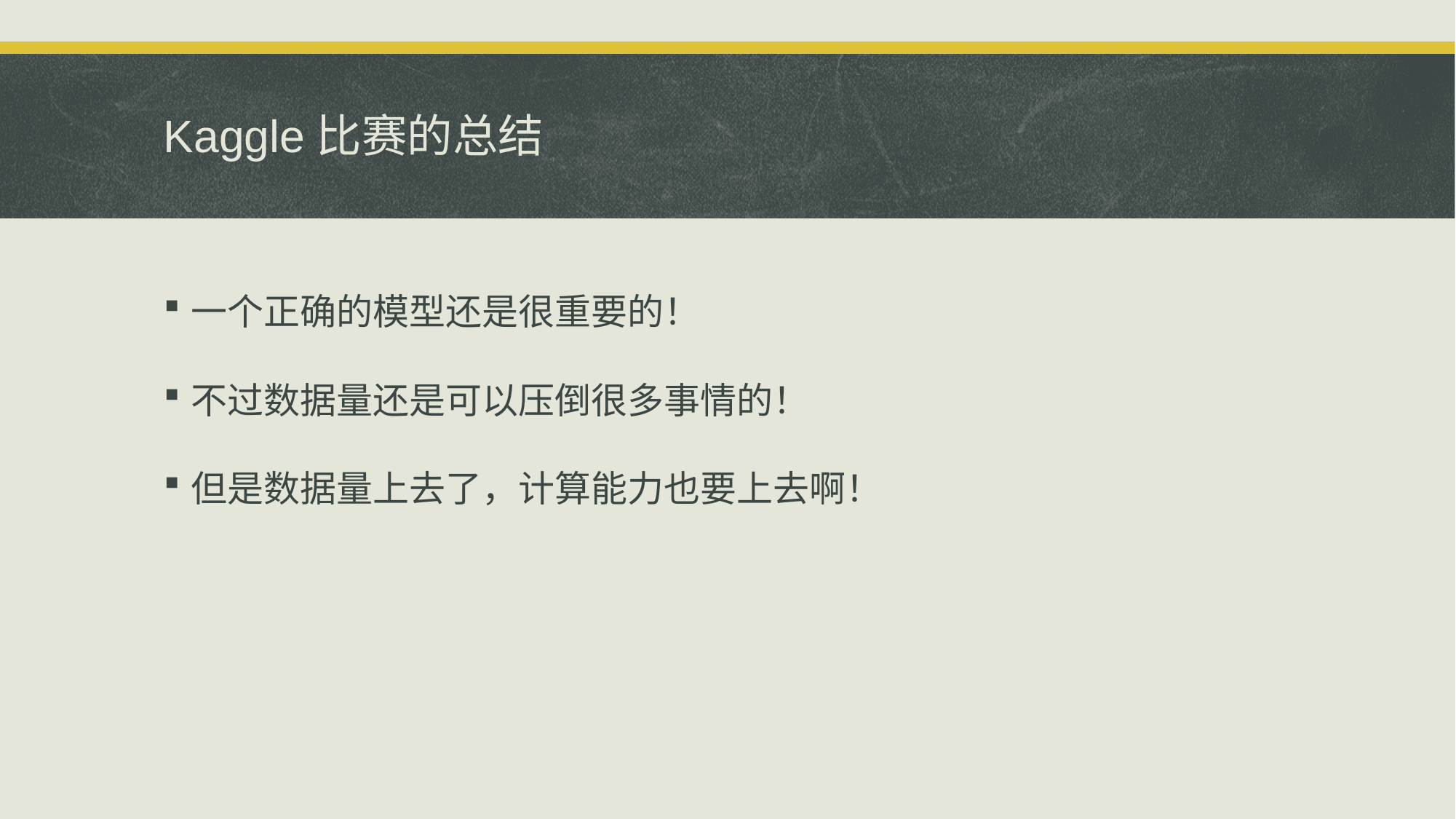

# Kaggle比赛的总结
一个正确的模型还是很重要的！
不过数据量还是可以压倒很多事情的！
但是数据量上去了，计算能力也要上去啊！